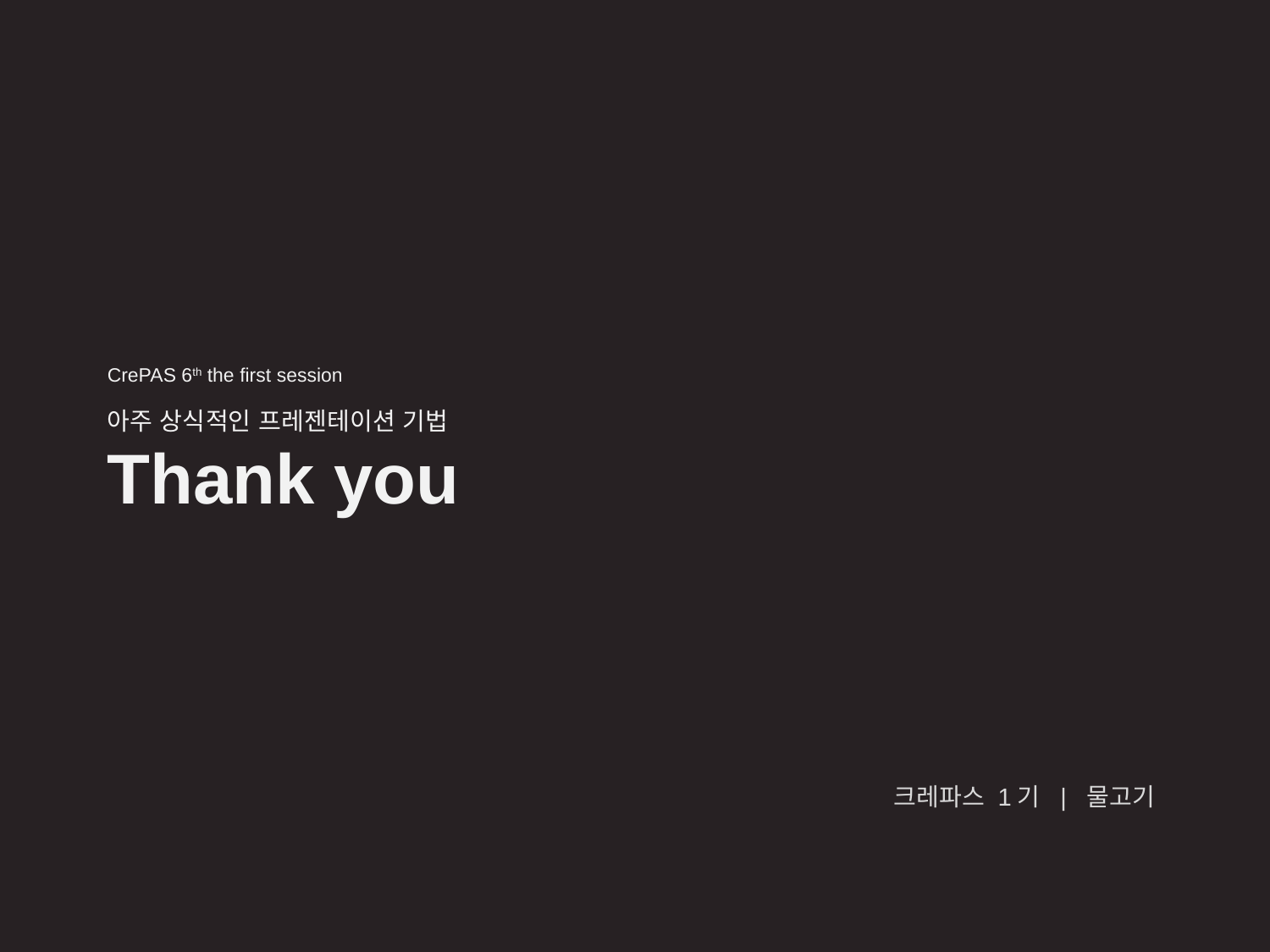

CrePAS 6th the first session
아주 상식적인 프레젠테이션 기법
Thank you
크레파스 1기  |  물고기